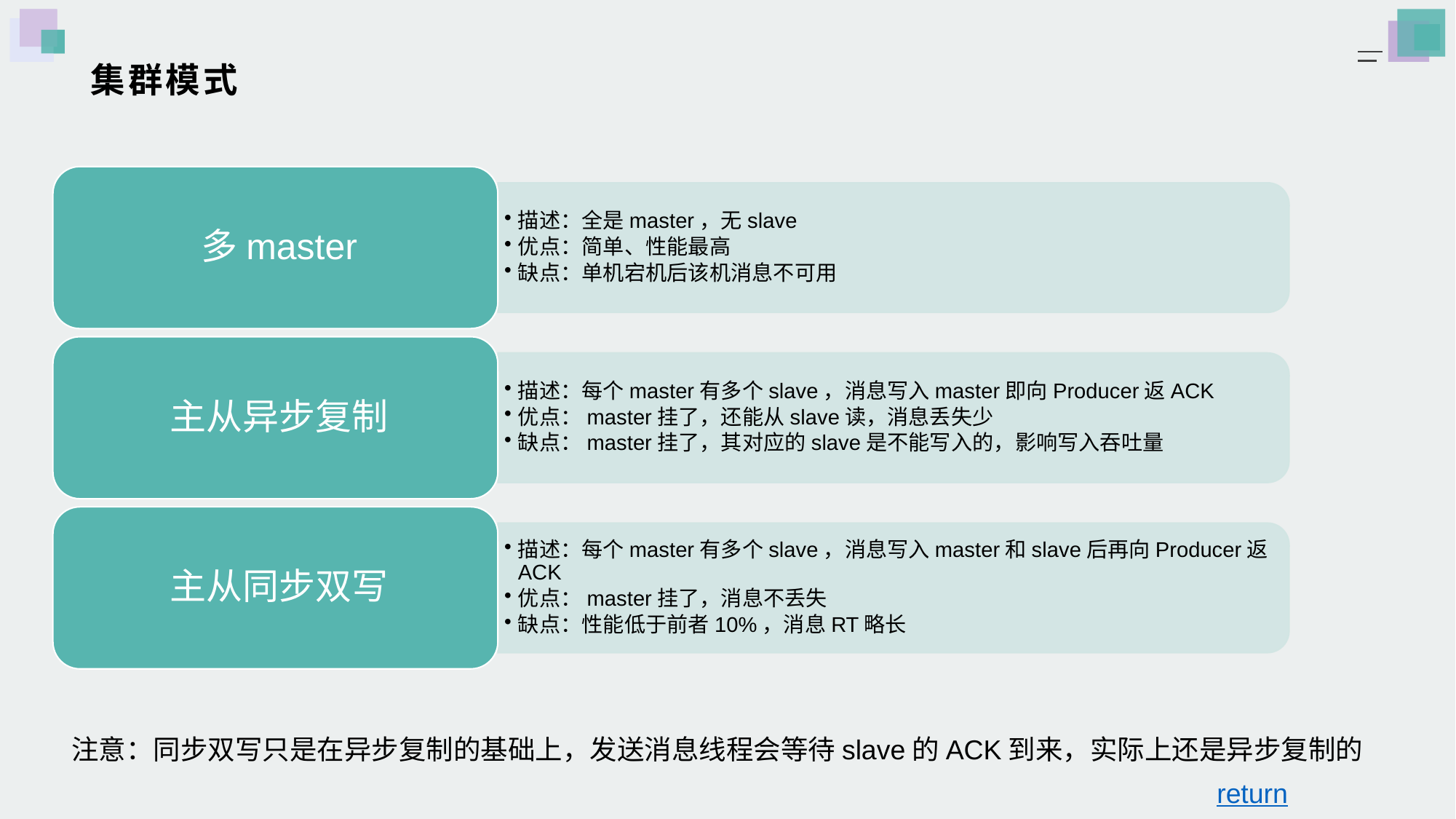

# 集群模式
描述：全是master，无slave
优点：简单、性能最高
缺点：单机宕机后该机消息不可用
多master
描述：每个master有多个slave，消息写入master即向Producer返ACK
优点：master挂了，还能从slave读，消息丢失少
缺点：master挂了，其对应的slave是不能写入的，影响写入吞吐量
主从异步复制
描述：每个master有多个slave，消息写入master和slave后再向Producer返ACK
优点：master挂了，消息不丢失
缺点：性能低于前者10%，消息RT略长
主从同步双写
注意：同步双写只是在异步复制的基础上，发送消息线程会等待slave的ACK到来，实际上还是异步复制的
return